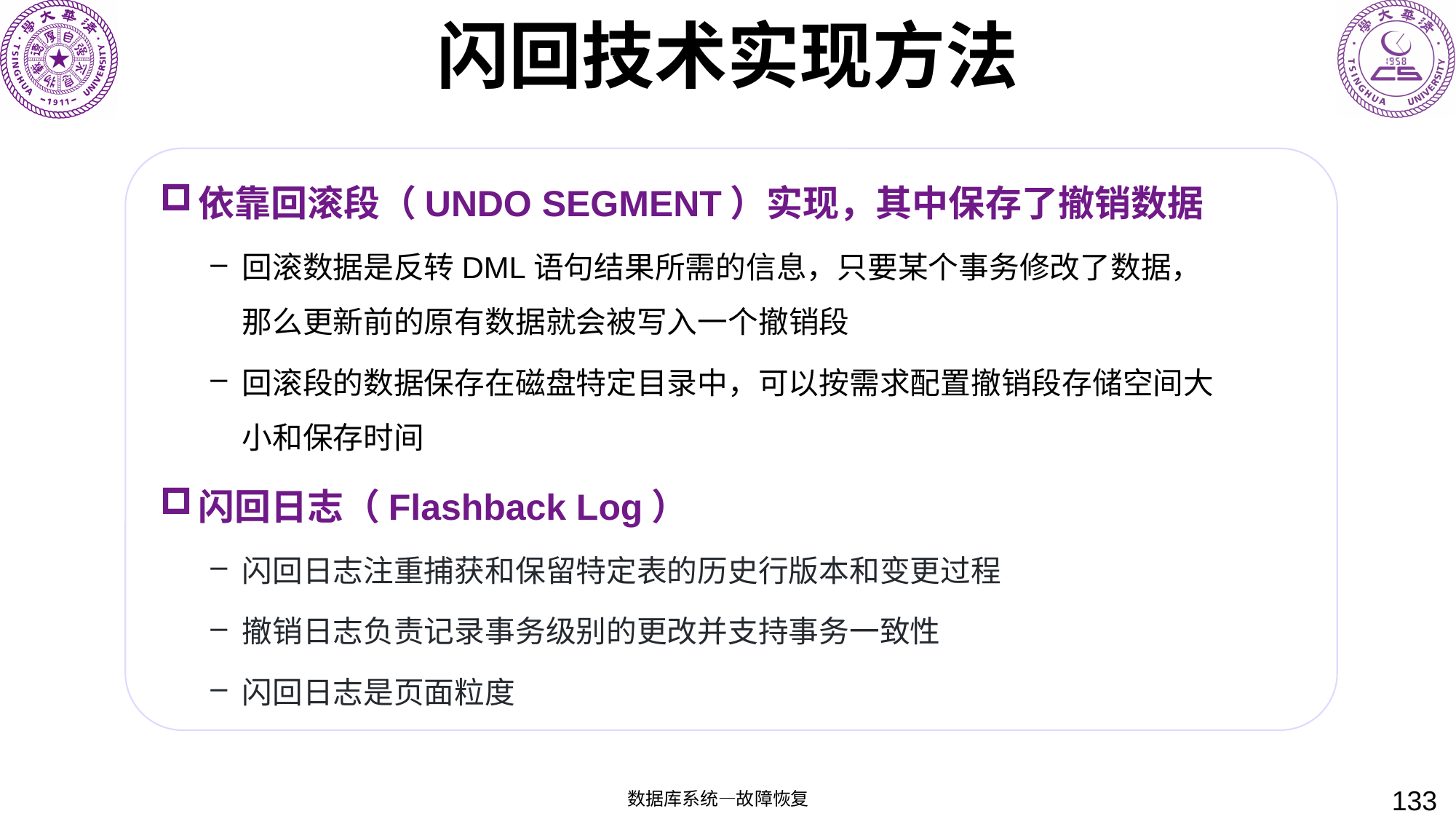

# 闪回技术实现方法

依靠回滚段（UNDO SEGMENT）实现，其中保存了撤销数据
回滚数据是反转DML语句结果所需的信息，只要某个事务修改了数据，那么更新前的原有数据就会被写入一个撤销段
回滚段的数据保存在磁盘特定目录中，可以按需求配置撤销段存储空间大小和保存时间
闪回日志（Flashback Log）
闪回日志注重捕获和保留特定表的历史行版本和变更过程
撤销日志负责记录事务级别的更改并支持事务一致性
闪回日志是页面粒度

133
数据库系统—故障恢复